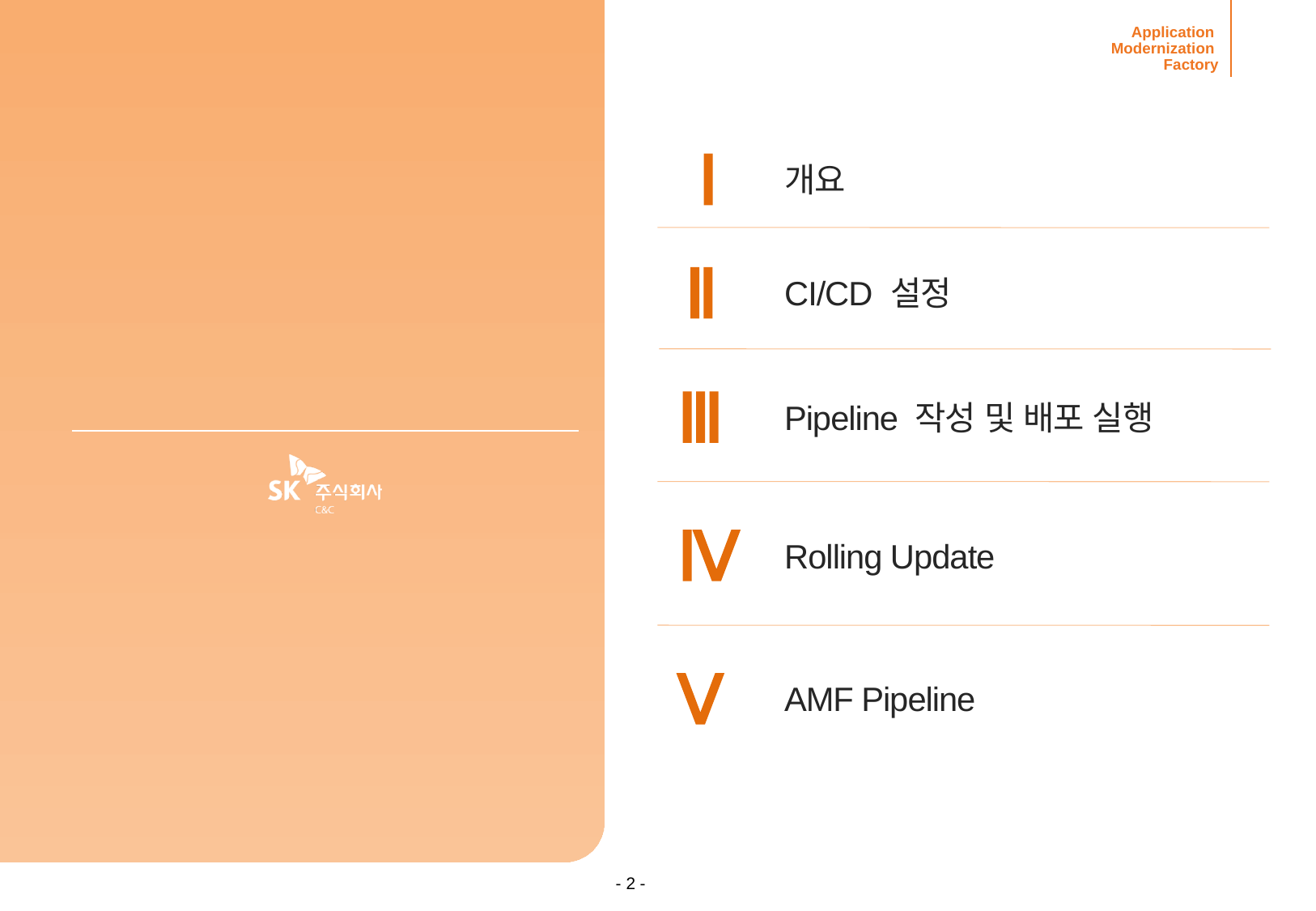

Ⅰ
개요
Ⅱ
CI/CD 설정
Ⅲ
Pipeline 작성 및 배포 실행
Ⅳ
Rolling Update
Ⅴ
AMF Pipeline